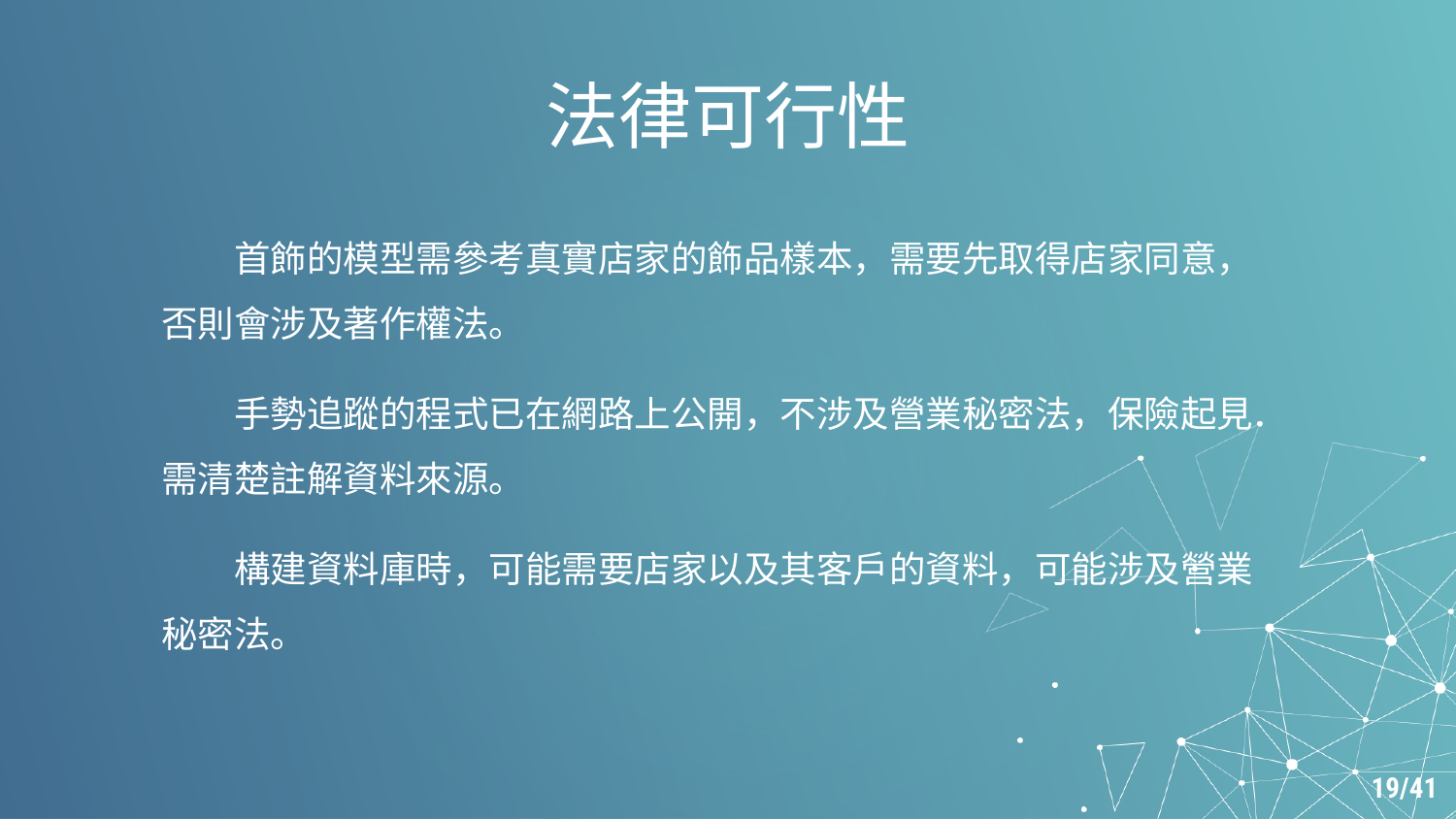

# 法律可行性
首飾的模型需參考真實店家的飾品樣本，需要先取得店家同意，否則會涉及著作權法。
手勢追蹤的程式已在網路上公開，不涉及營業秘密法，保險起見需清楚註解資料來源。
構建資料庫時，可能需要店家以及其客戶的資料，可能涉及營業秘密法。
19/41